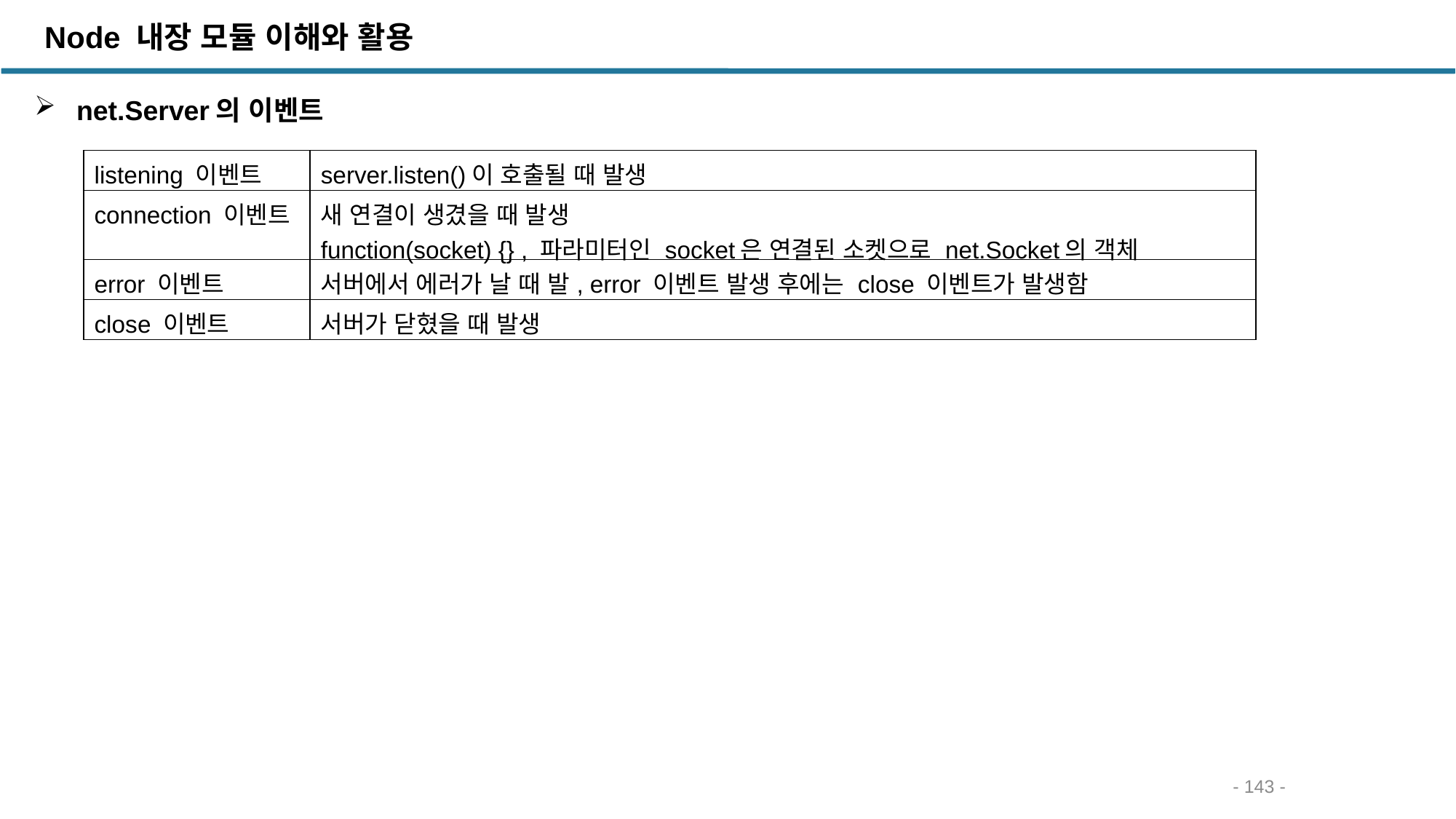

Node 내장 모듈 이해와 활용
 net.Server의 이벤트
| listening 이벤트 | server.listen()이 호출될 때 발생 |
| --- | --- |
| connection 이벤트 | 새 연결이 생겼을 때 발생 function(socket) {} , 파라미터인 socket은 연결된 소켓으로 net.Socket의 객체 |
| error 이벤트 | 서버에서 에러가 날 때 발, error 이벤트 발생 후에는 close 이벤트가 발생함 |
| close 이벤트 | 서버가 닫혔을 때 발생 |
- 143 -